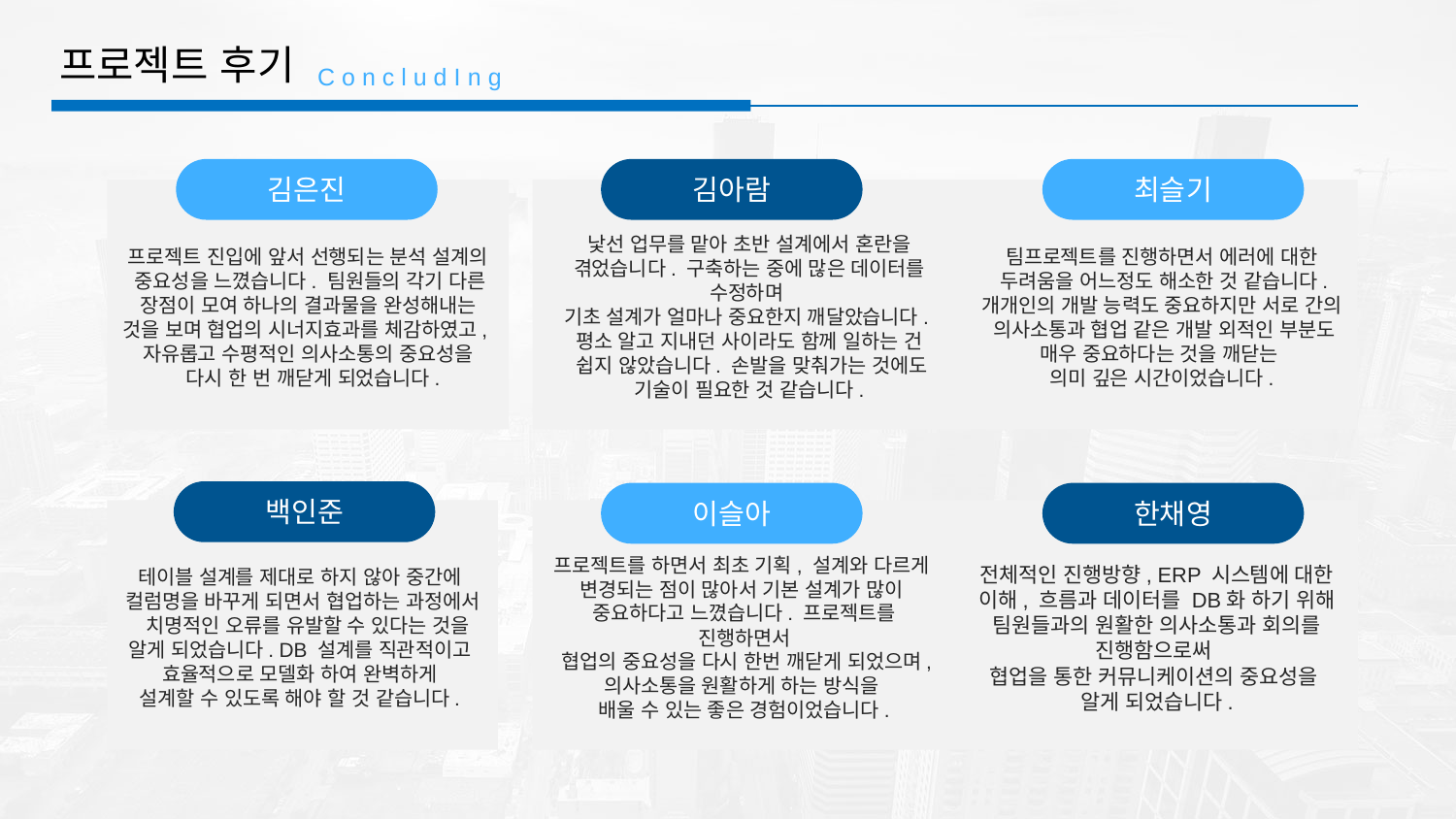

프로젝트 후기
C o n c l u d I n g

김은진
김아람
최슬기

프로젝트 진입에 앞서 선행되는 분석 설계의
 중요성을 느꼈습니다. 팀원들의 각기 다른
장점이 모여 하나의 결과물을 완성해내는 것을 보며 협업의 시너지효과를 체감하였고,
자유롭고 수평적인 의사소통의 중요성을
 다시 한 번 깨닫게 되었습니다.

낯선 업무를 맡아 초반 설계에서 혼란을 겪었습니다. 구축하는 중에 많은 데이터를 수정하며
기초 설계가 얼마나 중요한지 깨달았습니다.
평소 알고 지내던 사이라도 함께 일하는 건
 쉽지 않았습니다. 손발을 맞춰가는 것에도
기술이 필요한 것 같습니다.

팀프로젝트를 진행하면서 에러에 대한
 두려움을 어느정도 해소한 것 같습니다.
개개인의 개발 능력도 중요하지만 서로 간의
 의사소통과 협업 같은 개발 외적인 부분도
매우 중요하다는 것을 깨닫는
의미 깊은 시간이었습니다.
백인준
이슬아
한채영

테이블 설계를 제대로 하지 않아 중간에
컬럼명을 바꾸게 되면서 협업하는 과정에서
 치명적인 오류를 유발할 수 있다는 것을 알게 되었습니다. DB 설계를 직관적이고
효율적으로 모델화 하여 완벽하게
설계할 수 있도록 해야 할 것 같습니다.

프로젝트를 하면서 최초 기획, 설계와 다르게
변경되는 점이 많아서 기본 설계가 많이
중요하다고 느꼈습니다. 프로젝트를 진행하면서
 협업의 중요성을 다시 한번 깨닫게 되었으며,
의사소통을 원활하게 하는 방식을
배울 수 있는 좋은 경험이었습니다.

전체적인 진행방향, ERP 시스템에 대한 이해, 흐름과 데이터를 DB화 하기 위해 팀원들과의 원활한 의사소통과 회의를 진행함으로써
협업을 통한 커뮤니케이션의 중요성을
알게 되었습니다.